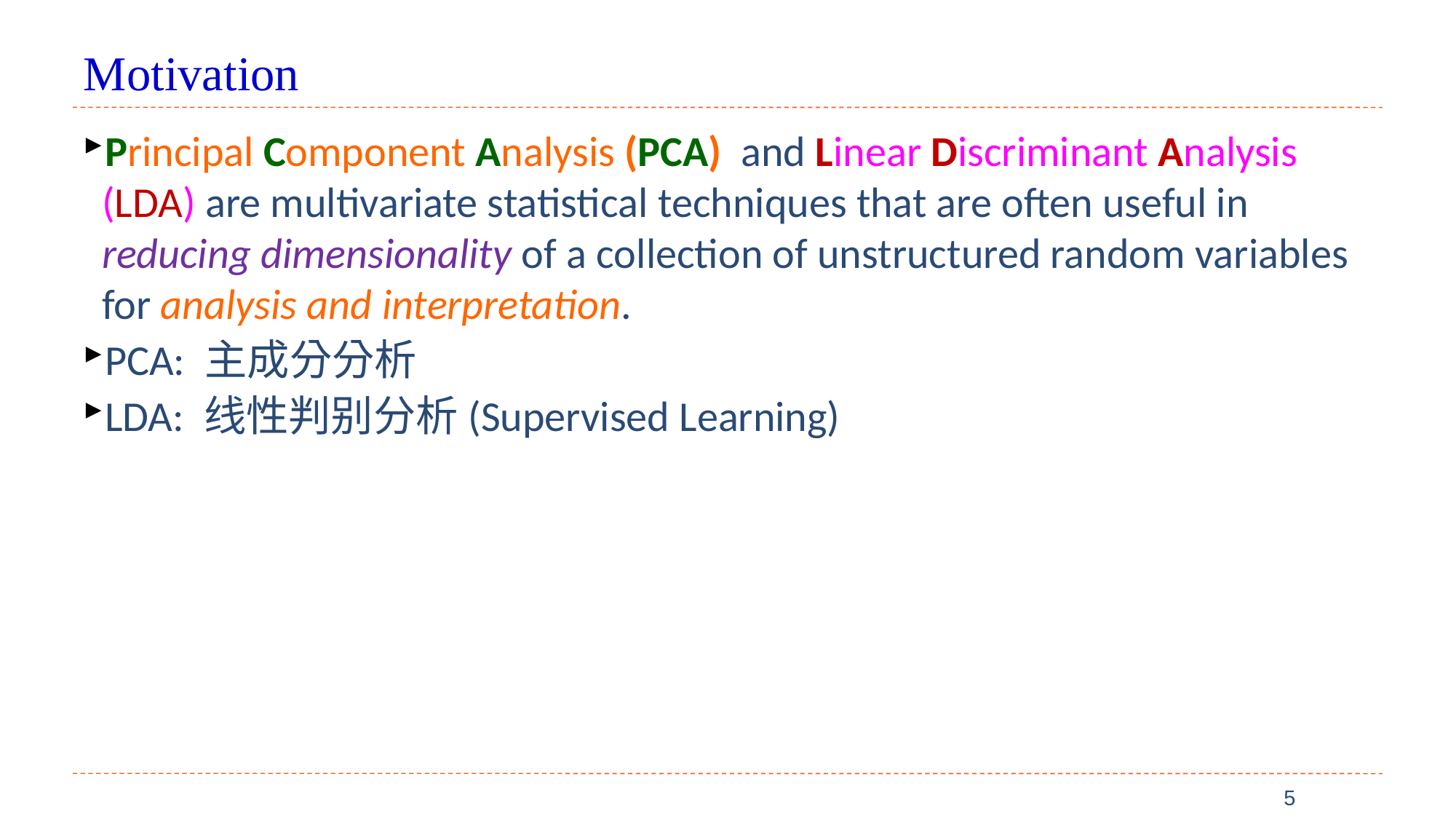

# Motivation
Principal Component Analysis (PCA)  and Linear Discriminant Analysis (LDA) are multivariate statistical techniques that are often useful in reducing dimensionality of a collection of unstructured random variables for analysis and interpretation.
PCA: 主成分分析
LDA: 线性判别分析(Supervised Learning)